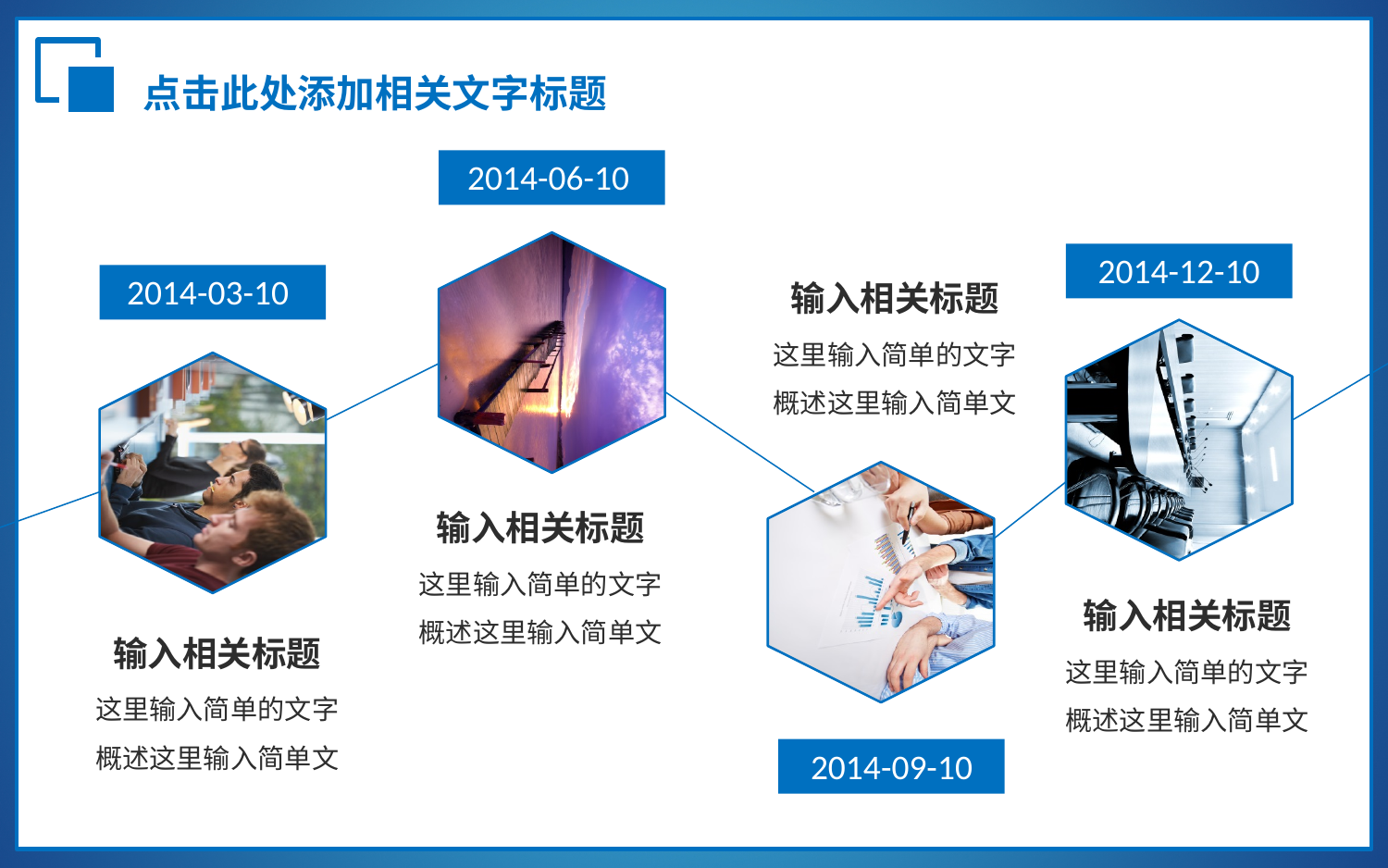

点击此处添加相关文字标题
2014-06-10

2014-12-10

2014-03-10

输入相关标题
这里输入简单的文字概述这里输入简单文

输入相关标题
这里输入简单的文字概述这里输入简单文
输入相关标题
输入相关标题
这里输入简单的文字概述这里输入简单文
这里输入简单的文字概述这里输入简单文
2014-09-10